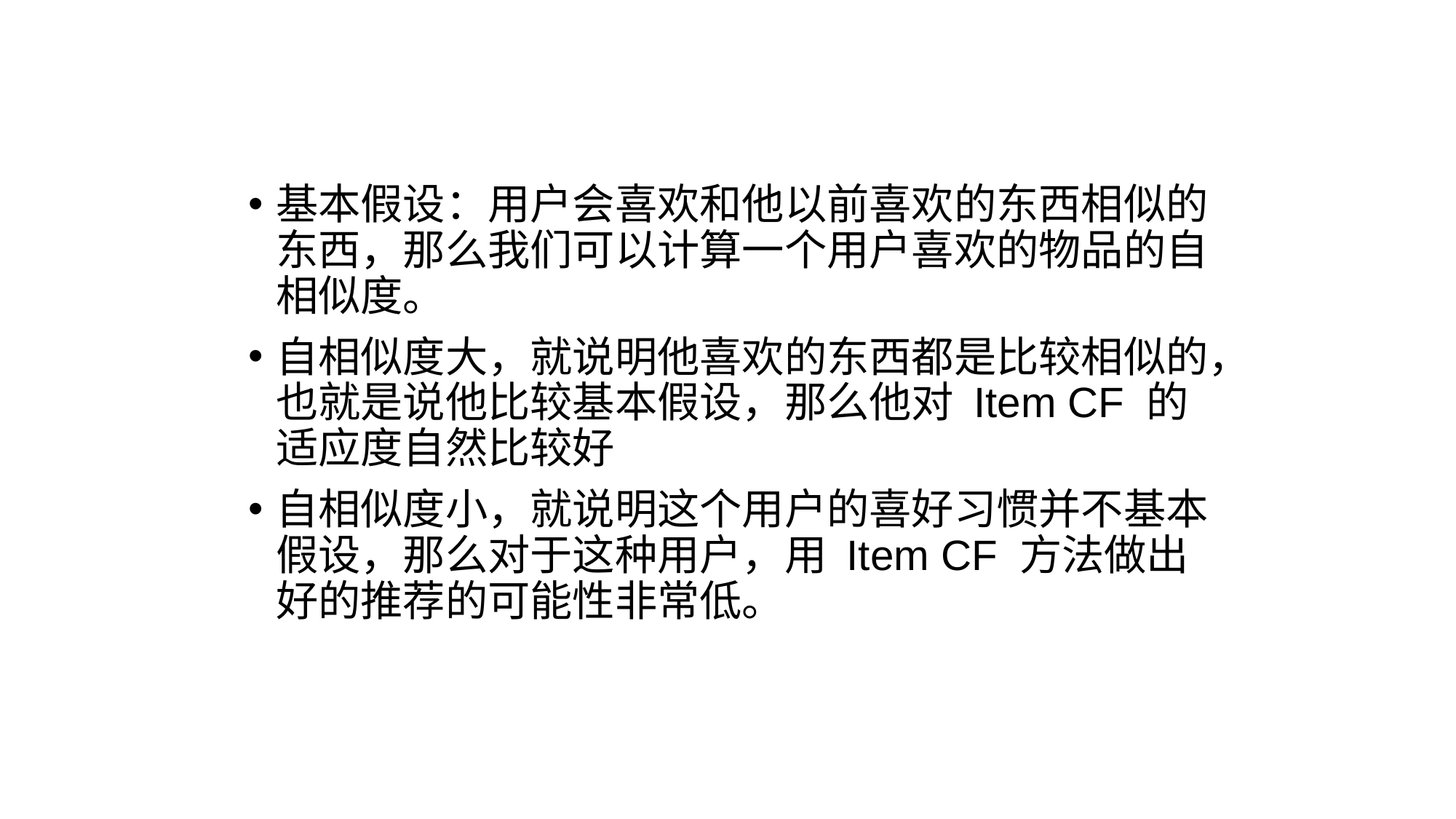

#
基本假设：用户会喜欢和他以前喜欢的东西相似的东西，那么我们可以计算一个用户喜欢的物品的自相似度。
自相似度大，就说明他喜欢的东西都是比较相似的，也就是说他比较基本假设，那么他对 Item CF 的适应度自然比较好
自相似度小，就说明这个用户的喜好习惯并不基本假设，那么对于这种用户，用 Item CF 方法做出好的推荐的可能性非常低。